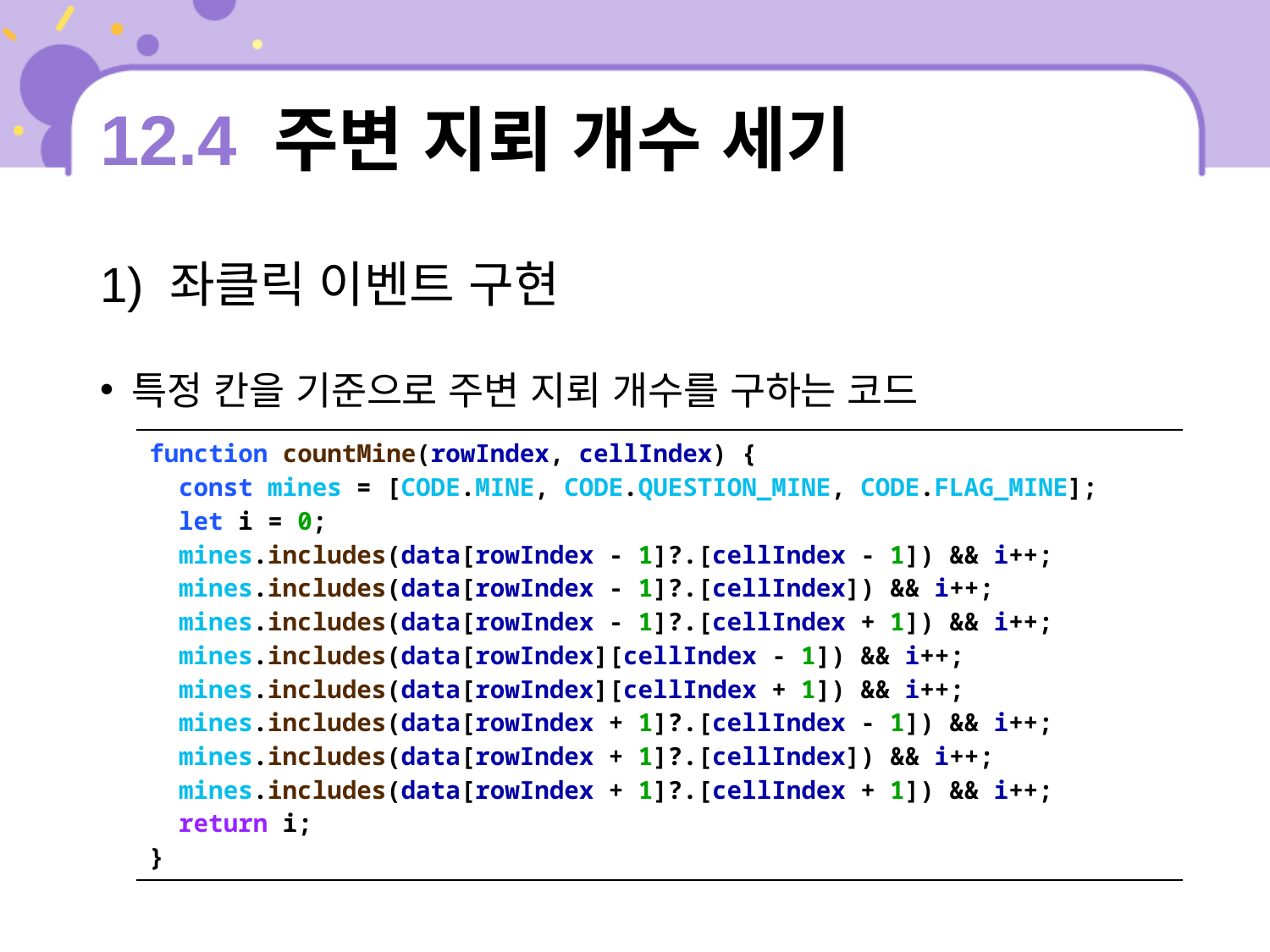

# 12.4 주변 지뢰 개수 세기
1) 좌클릭 이벤트 구현
특정 칸을 기준으로 주변 지뢰 개수를 구하는 코드
| function countMine(rowIndex, cellIndex) { const mines = [CODE.MINE, CODE.QUESTION\_MINE, CODE.FLAG\_MINE]; let i = 0; mines.includes(data[rowIndex - 1]?.[cellIndex - 1]) && i++; mines.includes(data[rowIndex - 1]?.[cellIndex]) && i++; mines.includes(data[rowIndex - 1]?.[cellIndex + 1]) && i++; mines.includes(data[rowIndex][cellIndex - 1]) && i++; mines.includes(data[rowIndex][cellIndex + 1]) && i++; mines.includes(data[rowIndex + 1]?.[cellIndex - 1]) && i++; mines.includes(data[rowIndex + 1]?.[cellIndex]) && i++; mines.includes(data[rowIndex + 1]?.[cellIndex + 1]) && i++; return i; } |
| --- |